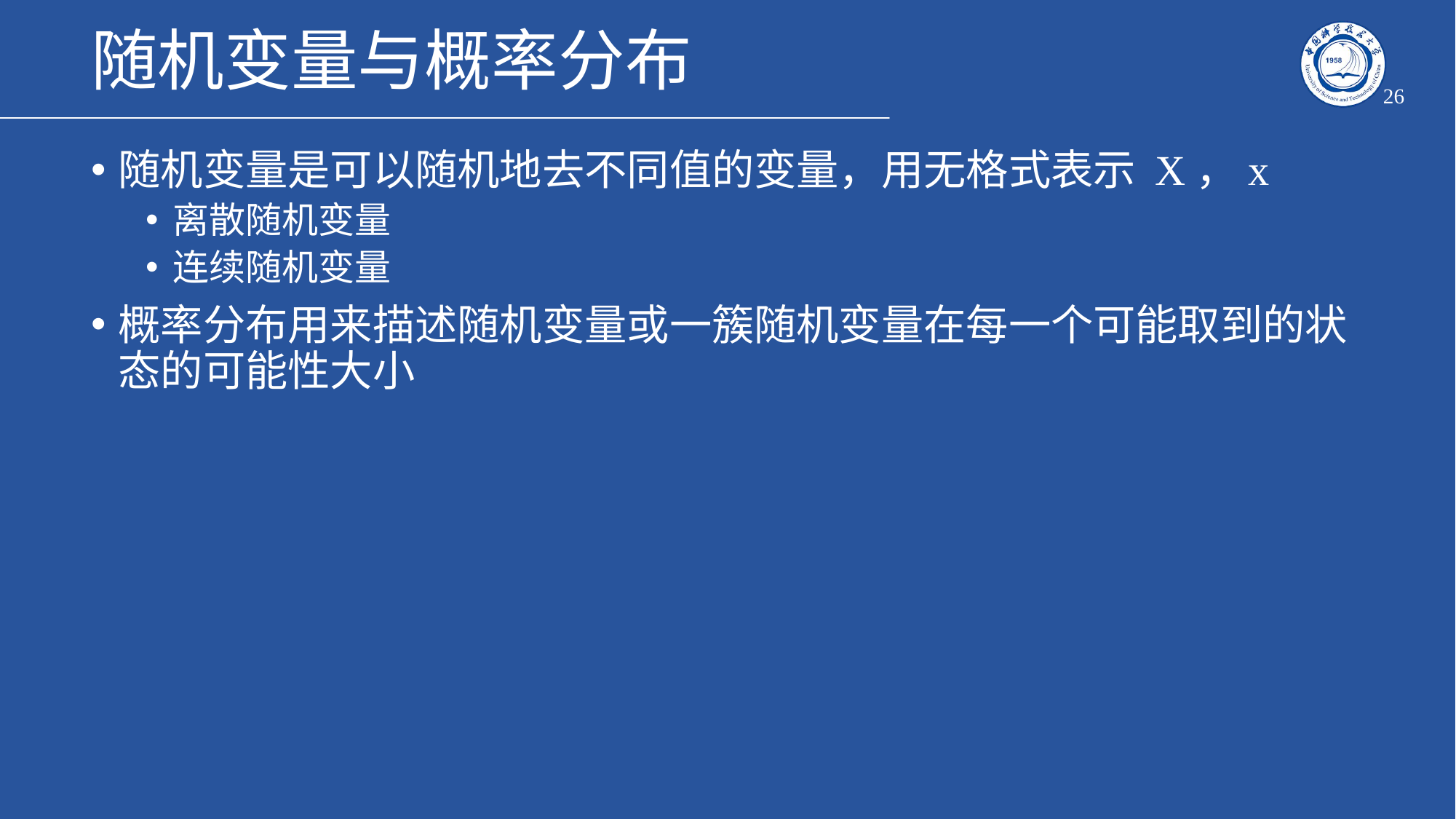

# 随机变量与概率分布
26
随机变量是可以随机地去不同值的变量，用无格式表示 X，x
离散随机变量
连续随机变量
概率分布用来描述随机变量或一簇随机变量在每一个可能取到的状态的可能性大小